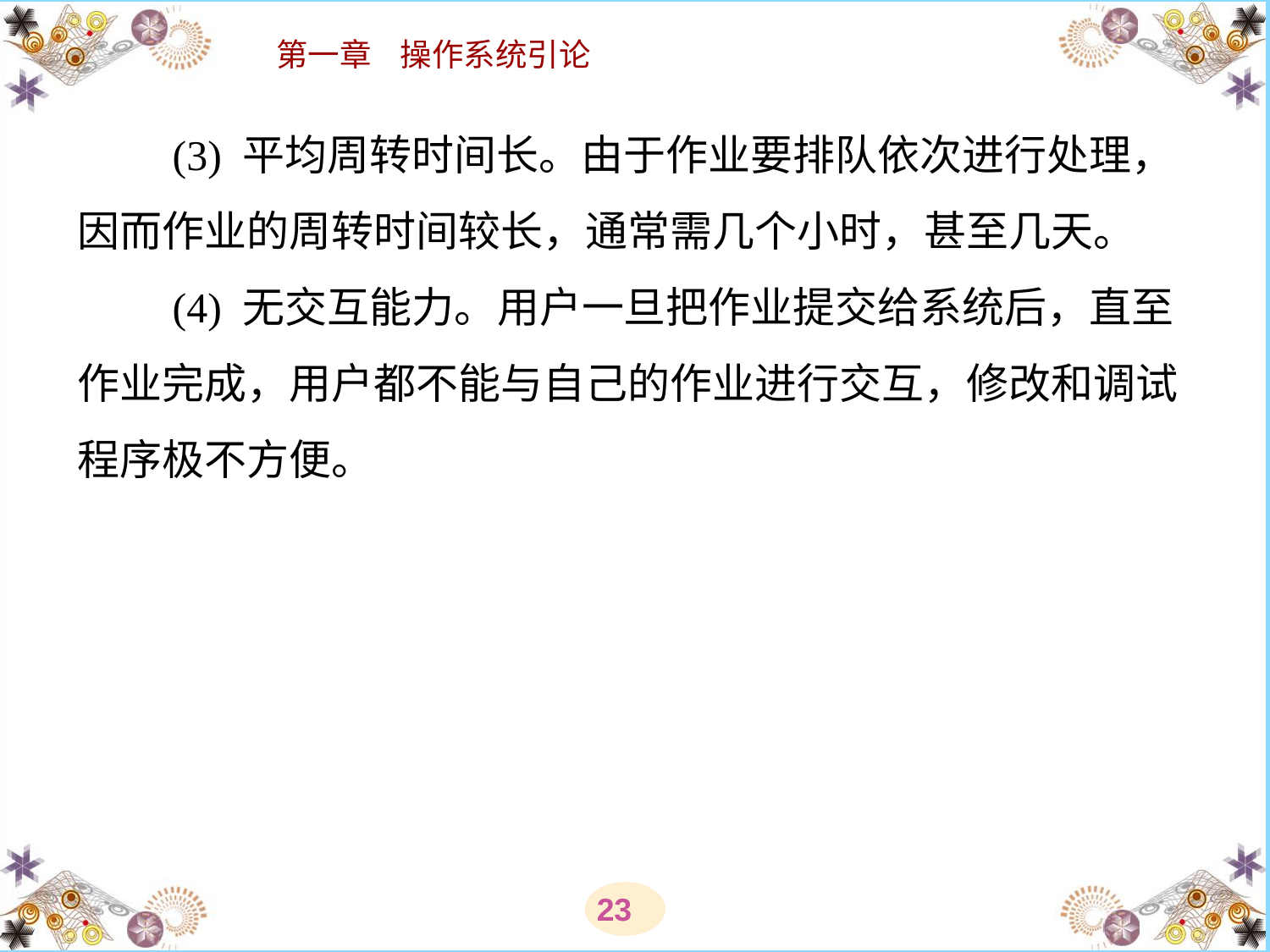

# (3) 平均周转时间长。由于作业要排队依次进行处理，因而作业的周转时间较长，通常需几个小时，甚至几天。 　　(4) 无交互能力。用户一旦把作业提交给系统后，直至作业完成，用户都不能与自己的作业进行交互，修改和调试程序极不方便。